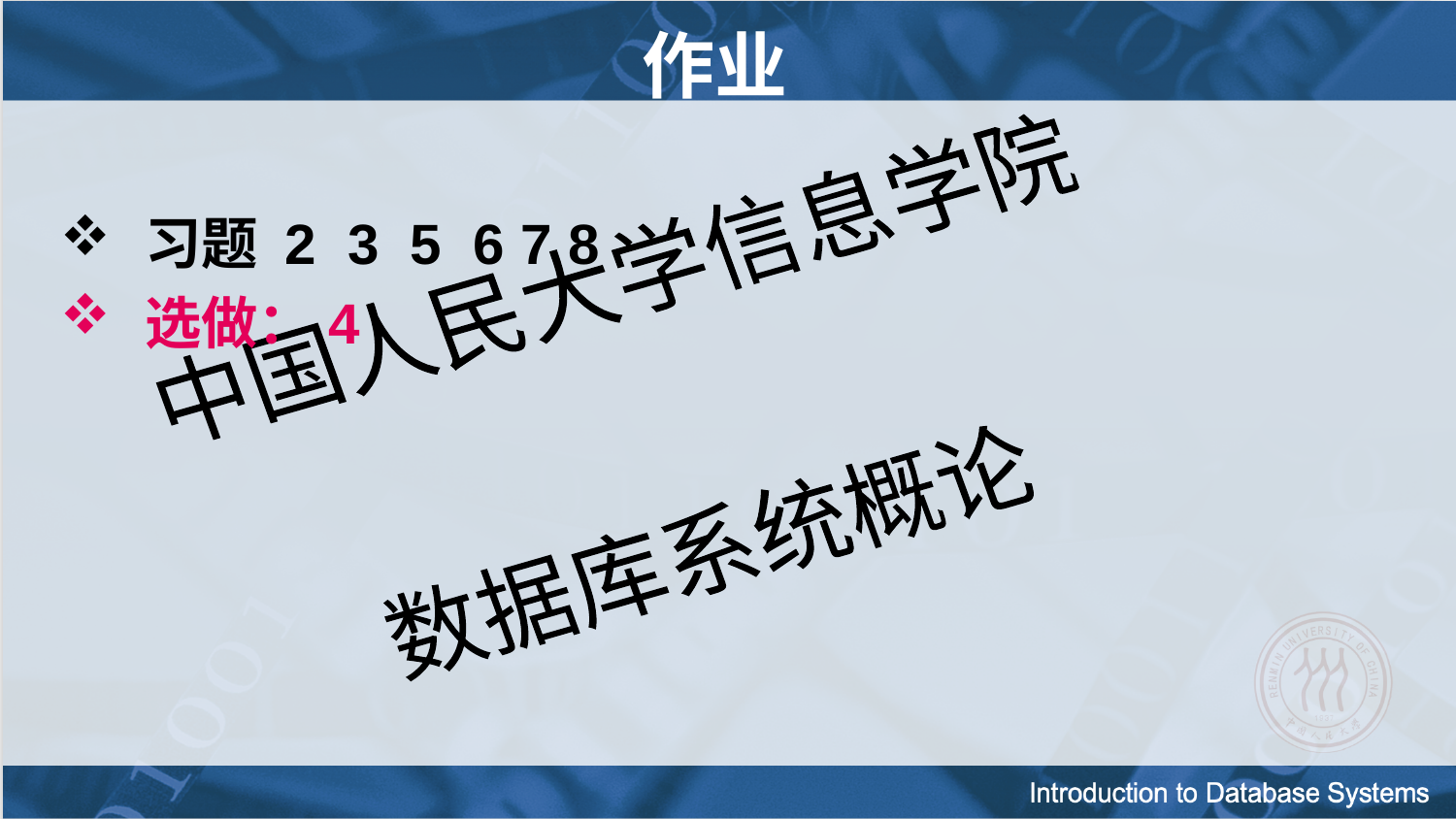

# 作业
习题 2  3  5  6 7 8
选做：4